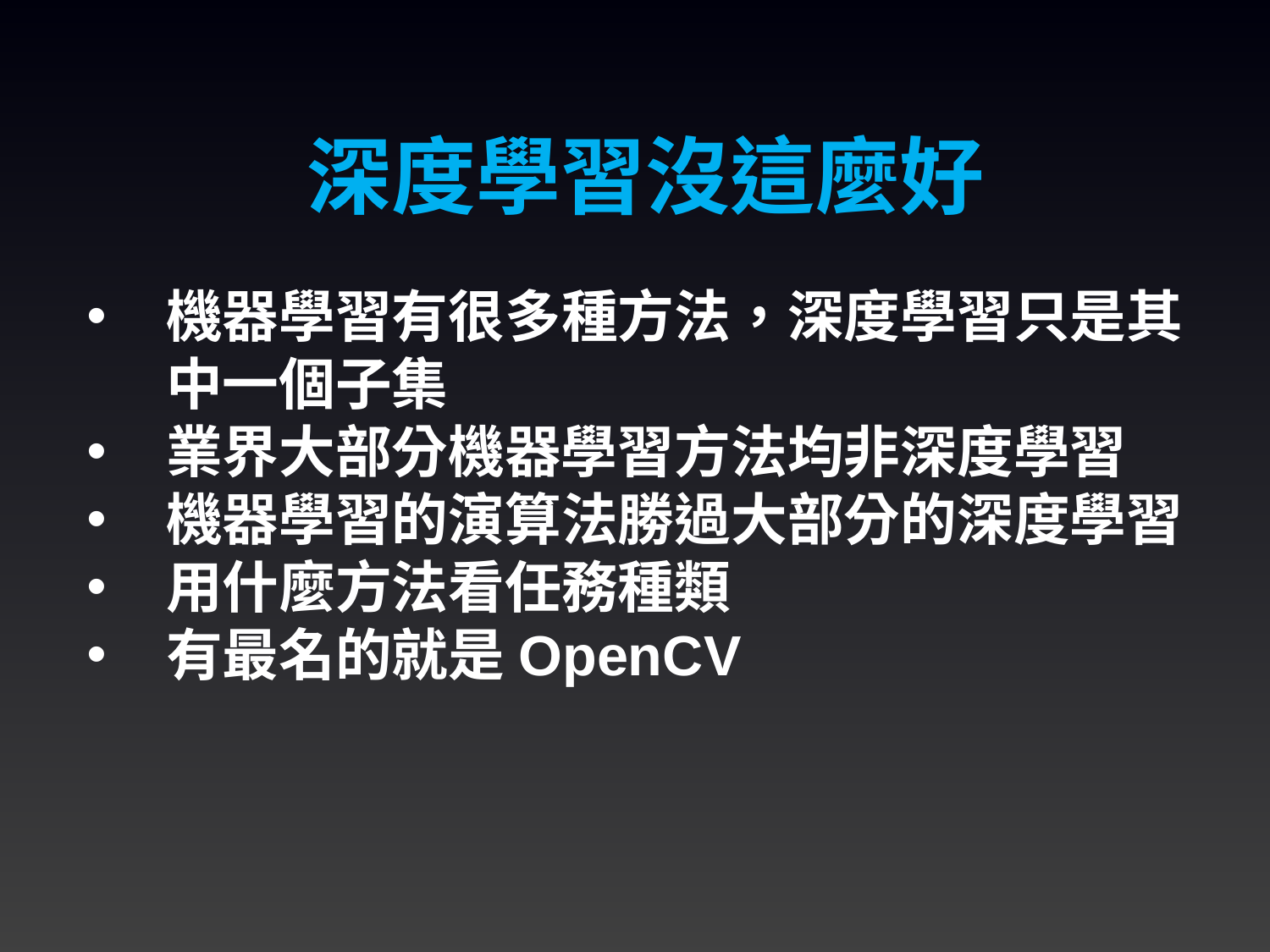

深度學習沒這麼好
機器學習有很多種方法，深度學習只是其中一個子集
業界大部分機器學習方法均非深度學習
機器學習的演算法勝過大部分的深度學習
用什麼方法看任務種類
有最名的就是OpenCV